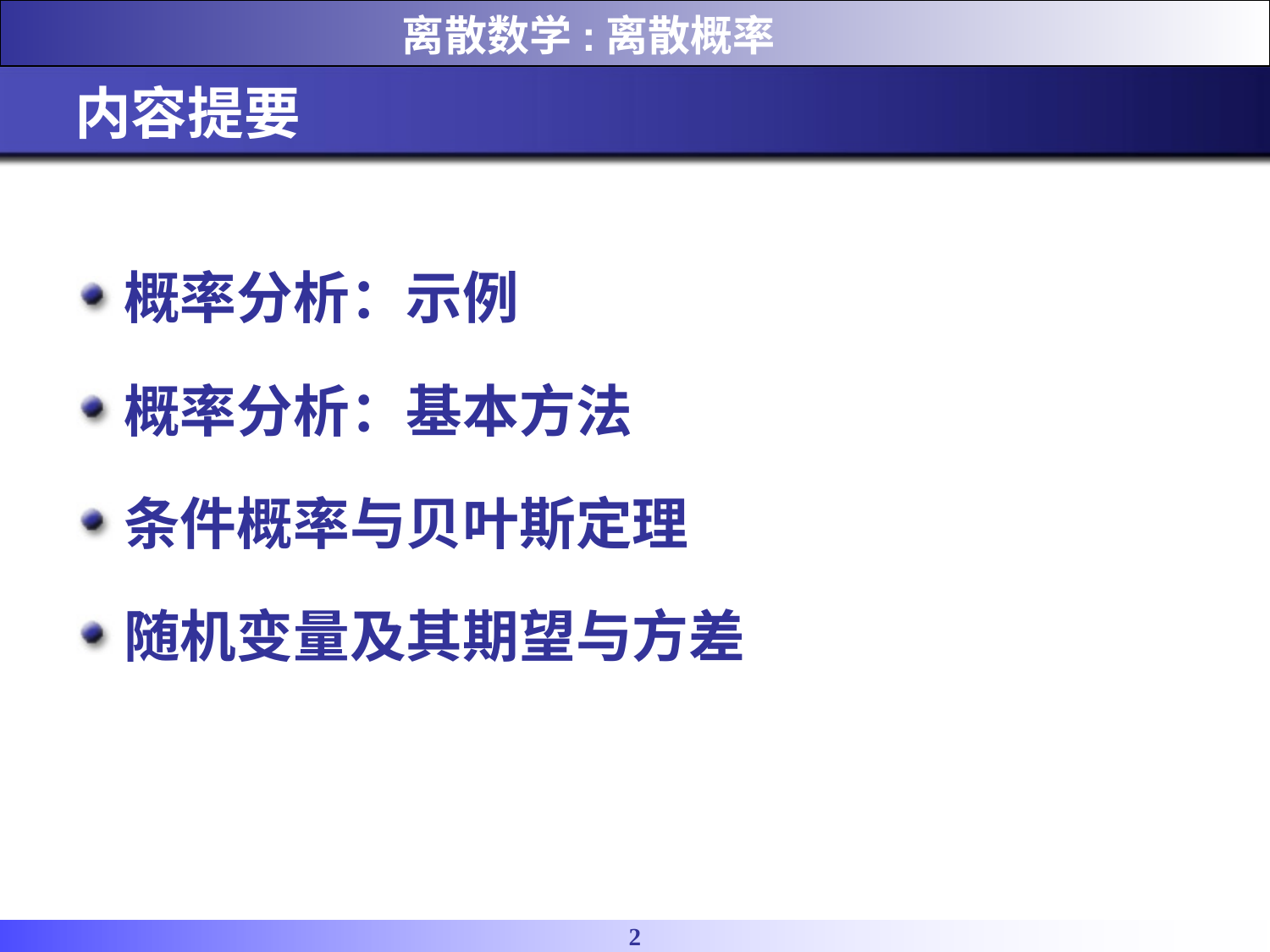

# 内容提要
概率分析：示例
概率分析：基本方法
条件概率与贝叶斯定理
随机变量及其期望与方差